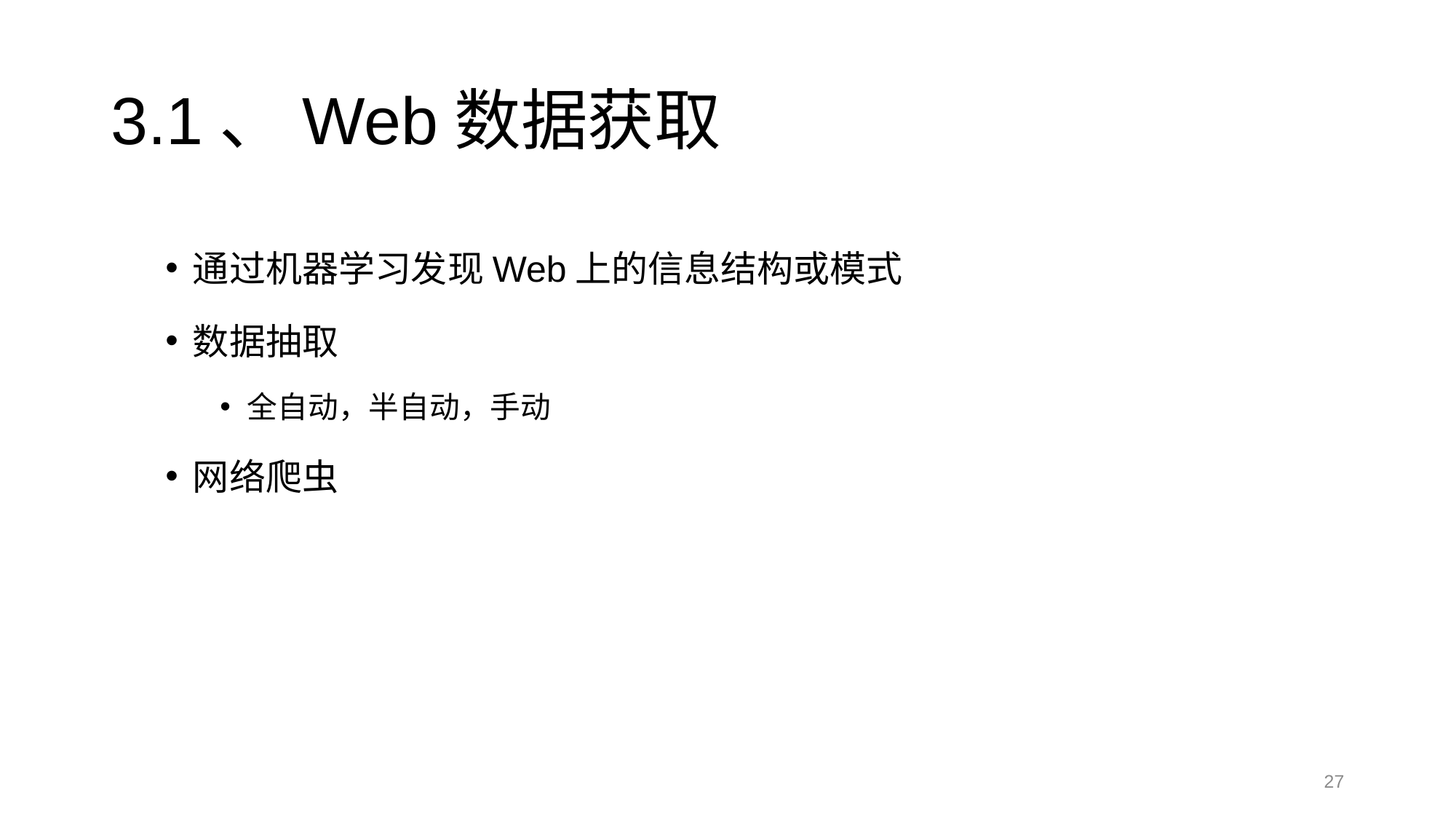

# 3.1、Web数据获取
通过机器学习发现Web上的信息结构或模式
数据抽取
全自动，半自动，手动
网络爬虫

27